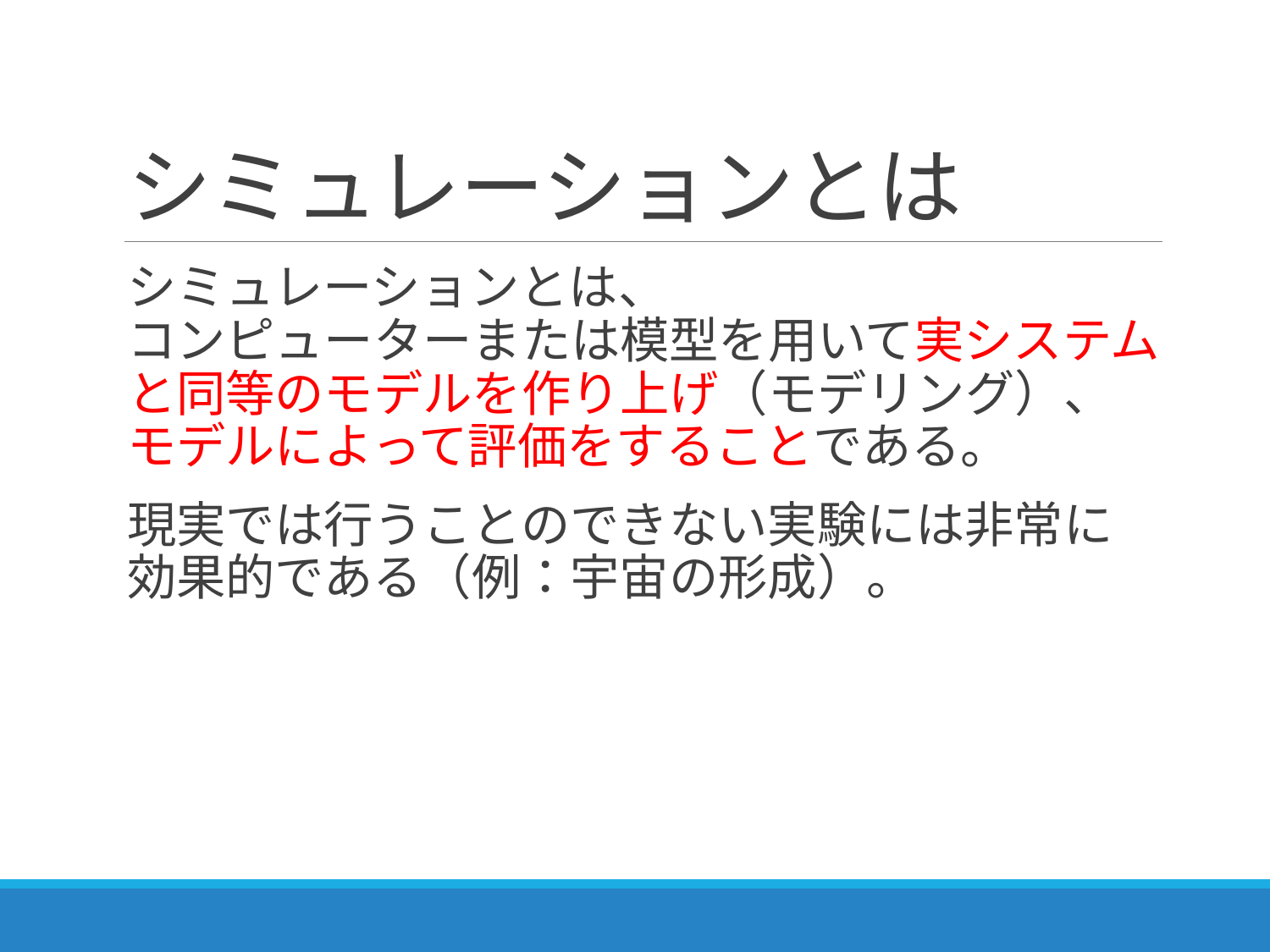

# シミュレーションとは
シミュレーションとは、
コンピューターまたは模型を用いて実システムと同等のモデルを作り上げ（モデリング）、モデルによって評価をすることである。
現実では行うことのできない実験には非常に効果的である（例：宇宙の形成）。